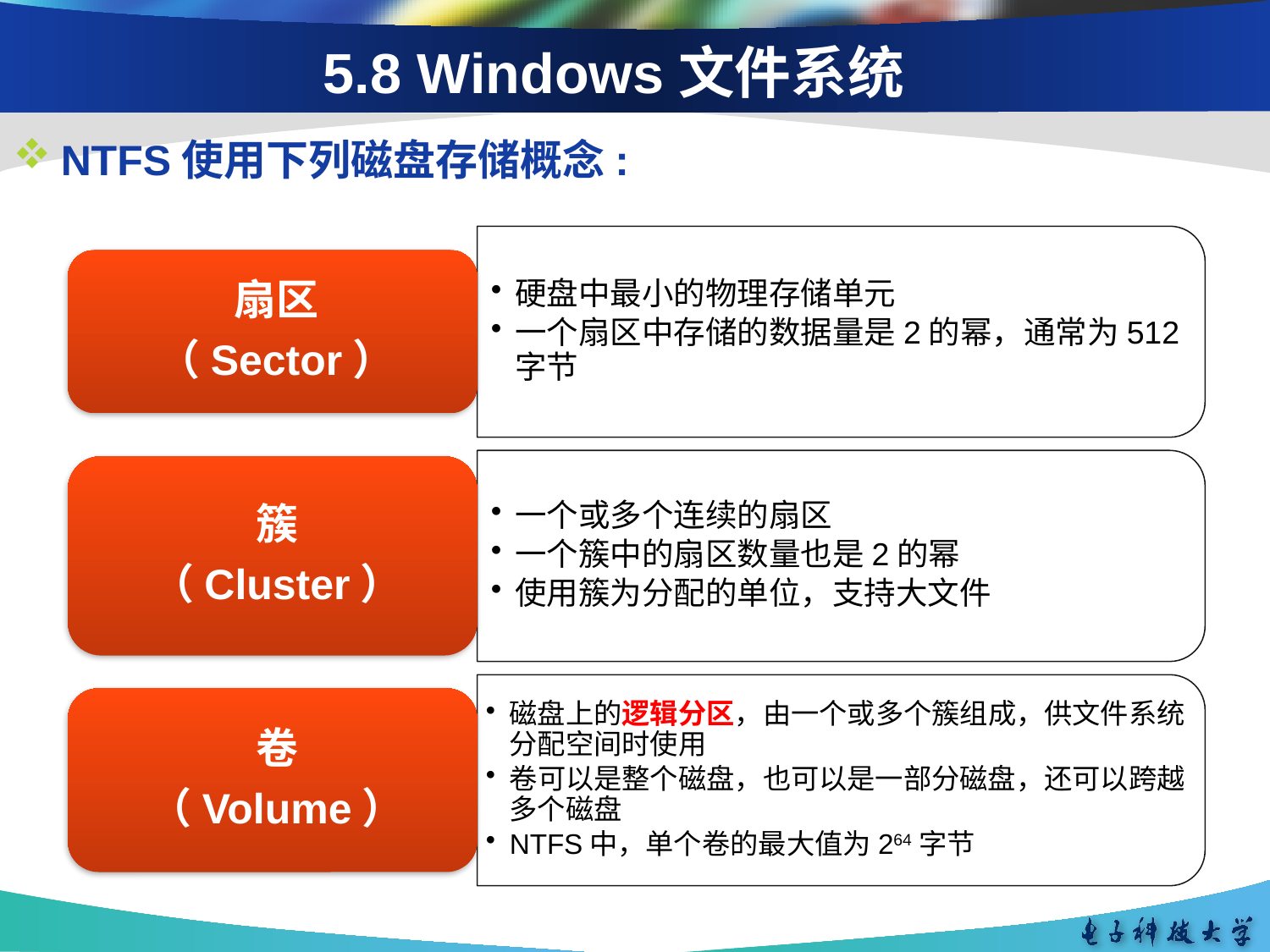

# 5.8 Windows文件系统
NTFS使用下列磁盘存储概念:
硬盘中最小的物理存储单元
一个扇区中存储的数据量是2的幂，通常为512字节
扇区
（Sector）
一个或多个连续的扇区
一个簇中的扇区数量也是2的幂
使用簇为分配的单位，支持大文件
簇
（Cluster）
磁盘上的逻辑分区，由一个或多个簇组成，供文件系统分配空间时使用
卷可以是整个磁盘，也可以是一部分磁盘，还可以跨越多个磁盘
NTFS中，单个卷的最大值为264字节
卷
（Volume）